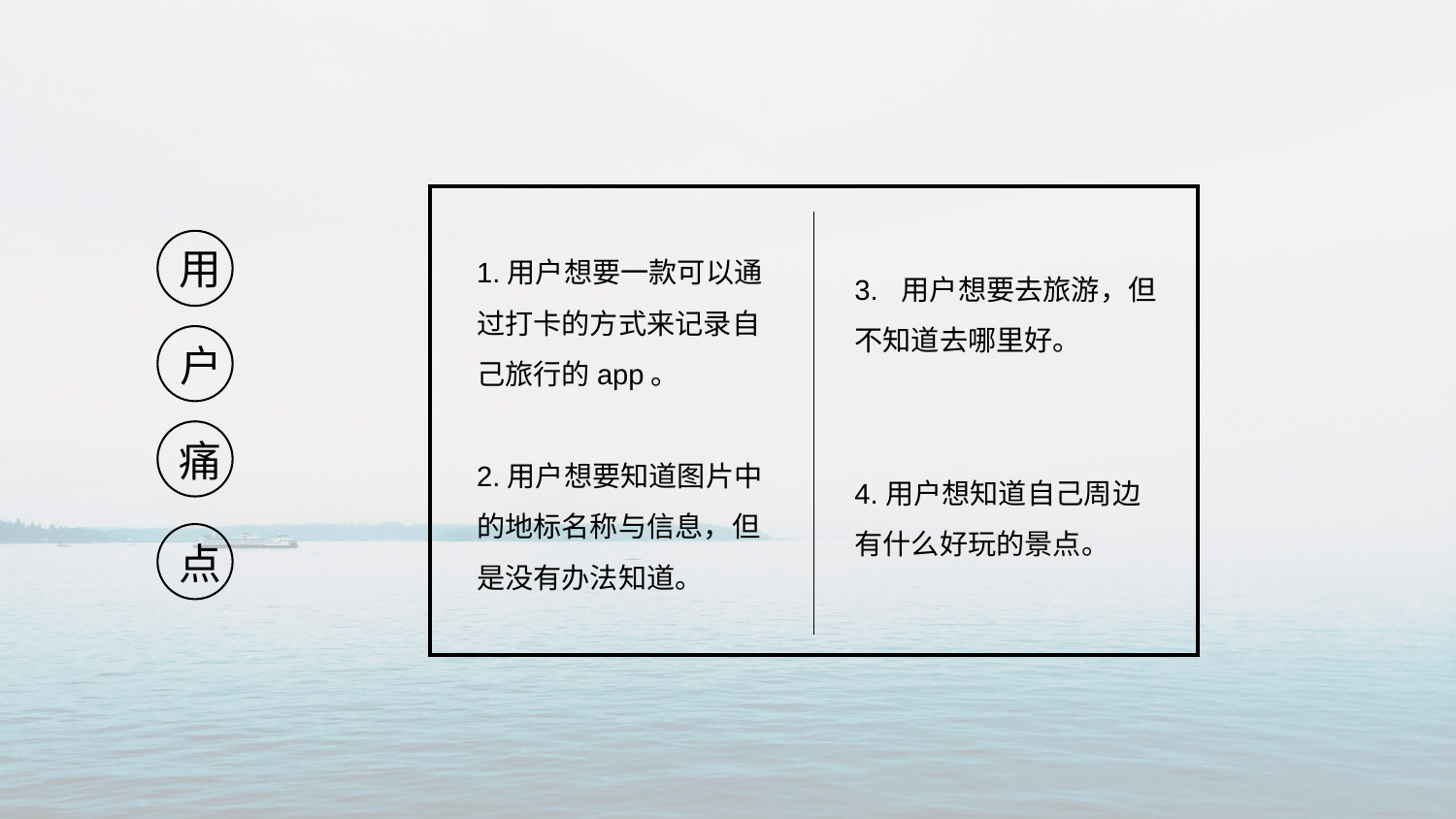

1.用户想要一款可以通过打卡的方式来记录自己旅行的app。

2.用户想要知道图片中的地标名称与信息，但是没有办法知道。

3.  用户想要去旅游，但不知道去哪里好。

4.用户想知道自己周边有什么好玩的景点。

用

户

痛

点